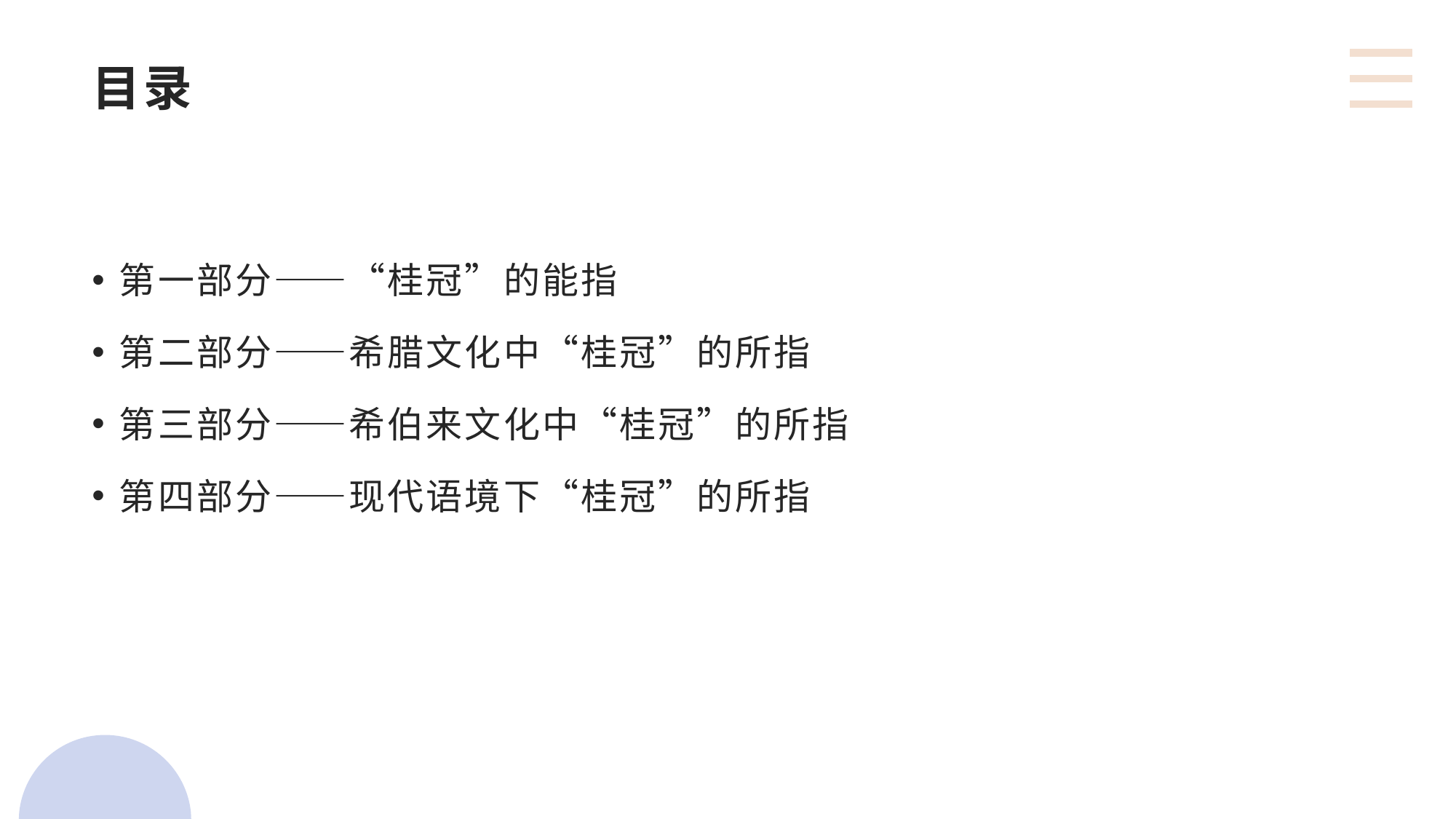

# 目录

第一部分——“桂冠”的能指
第二部分——希腊文化中“桂冠”的所指
第三部分——希伯来文化中“桂冠”的所指
第四部分——现代语境下“桂冠”的所指